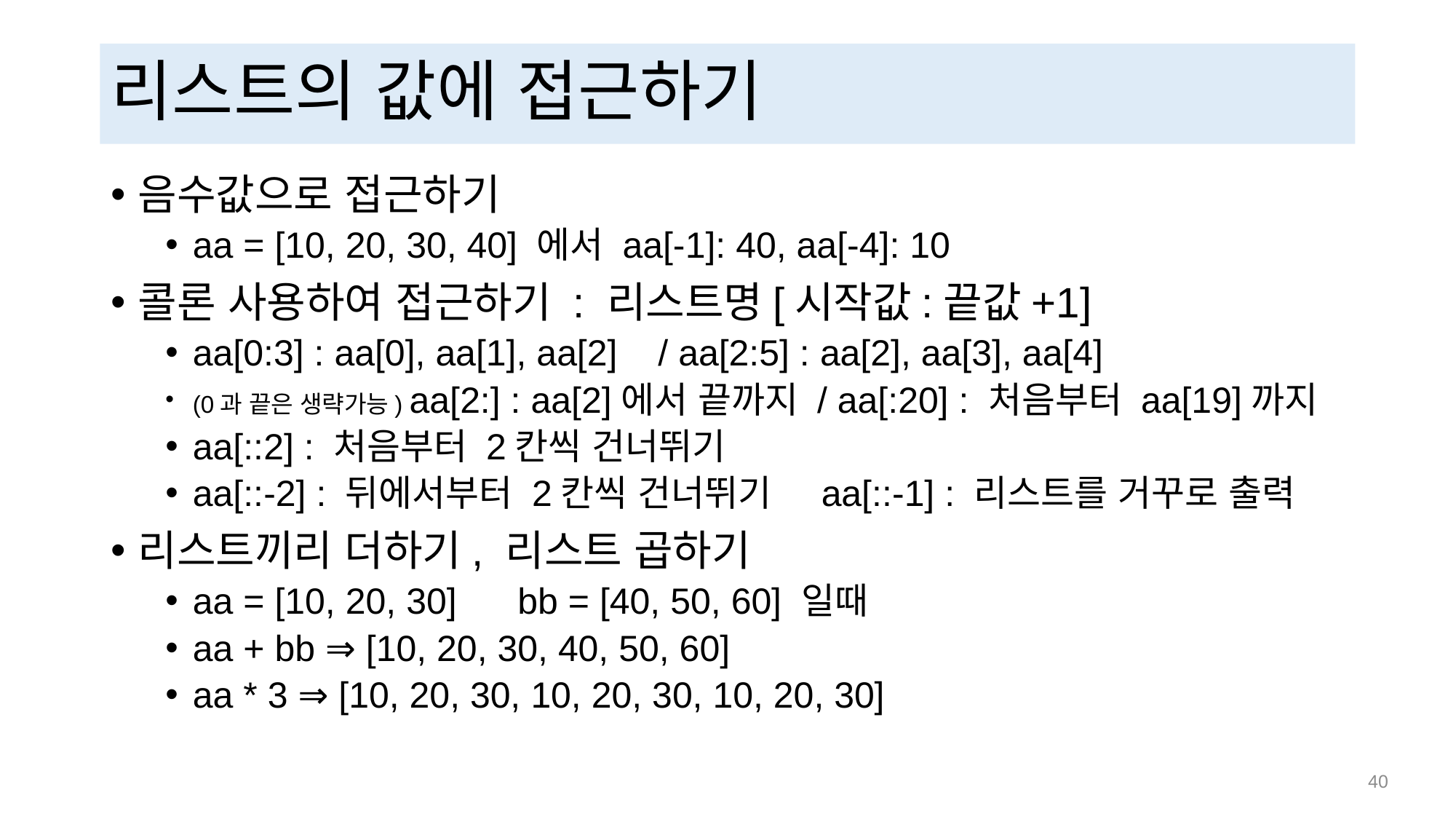

# 리스트의 값에 접근하기
음수값으로 접근하기
aa = [10, 20, 30, 40] 에서 aa[-1]: 40, aa[-4]: 10
콜론 사용하여 접근하기 : 리스트명[시작값:끝값+1]
aa[0:3] : aa[0], aa[1], aa[2]    / aa[2:5] : aa[2], aa[3], aa[4]
(0과 끝은 생략가능) aa[2:] : aa[2]에서 끝까지 / aa[:20] : 처음부터 aa[19]까지
aa[::2] : 처음부터 2칸씩 건너뛰기
aa[::-2] : 뒤에서부터 2칸씩 건너뛰기    aa[::-1] : 리스트를 거꾸로 출력
리스트끼리 더하기, 리스트 곱하기
aa = [10, 20, 30]      bb = [40, 50, 60] 일때
aa + bb ⇒ [10, 20, 30, 40, 50, 60]
aa * 3 ⇒ [10, 20, 30, 10, 20, 30, 10, 20, 30]

 40